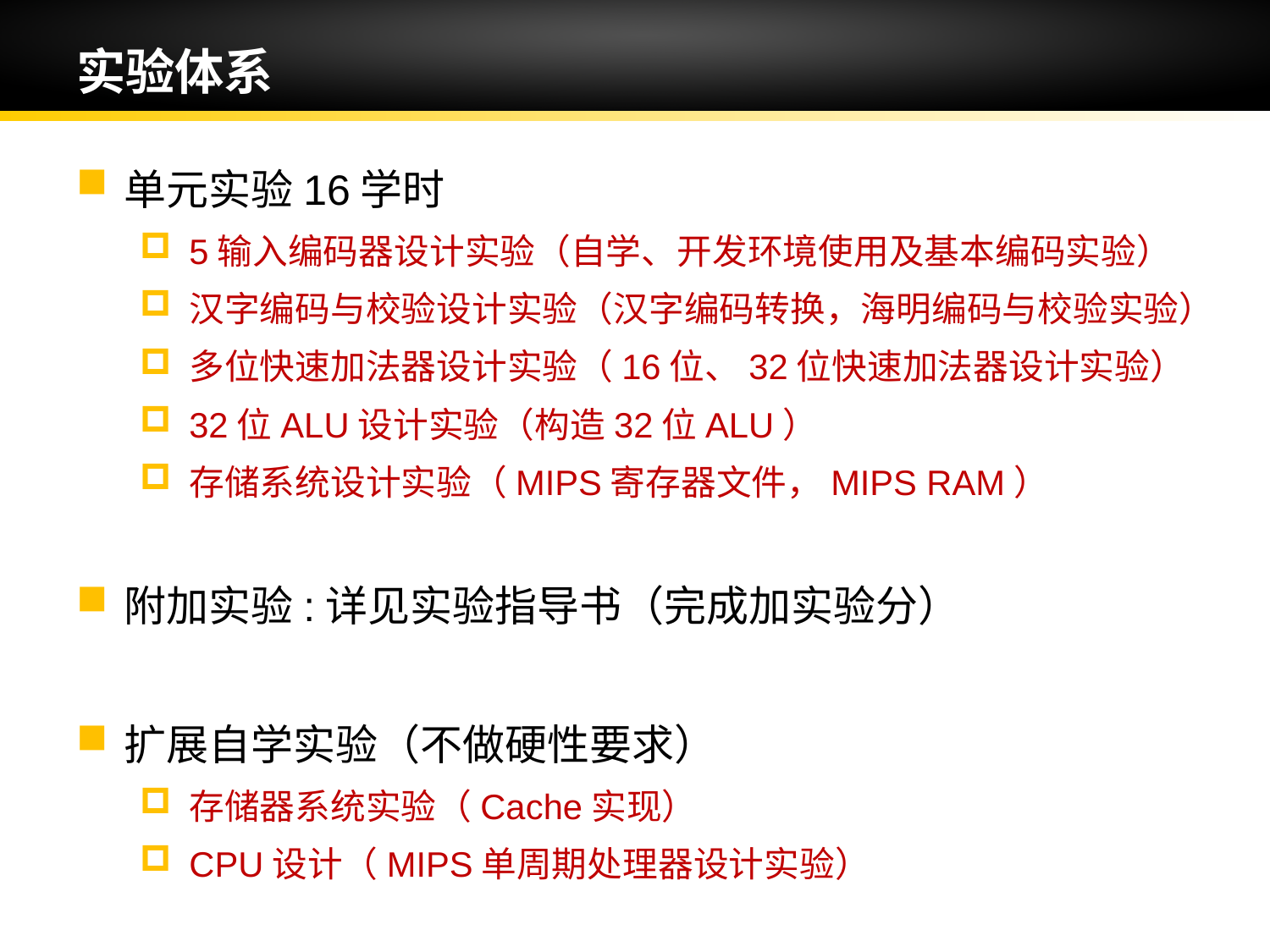

# 实验体系
单元实验16学时
5输入编码器设计实验（自学、开发环境使用及基本编码实验）
汉字编码与校验设计实验（汉字编码转换，海明编码与校验实验）
多位快速加法器设计实验（16位、32位快速加法器设计实验）
32位ALU设计实验（构造32位ALU）
存储系统设计实验（MIPS寄存器文件，MIPS RAM）

附加实验:详见实验指导书（完成加实验分）

扩展自学实验（不做硬性要求）
存储器系统实验（Cache实现）
CPU设计（MIPS单周期处理器设计实验）